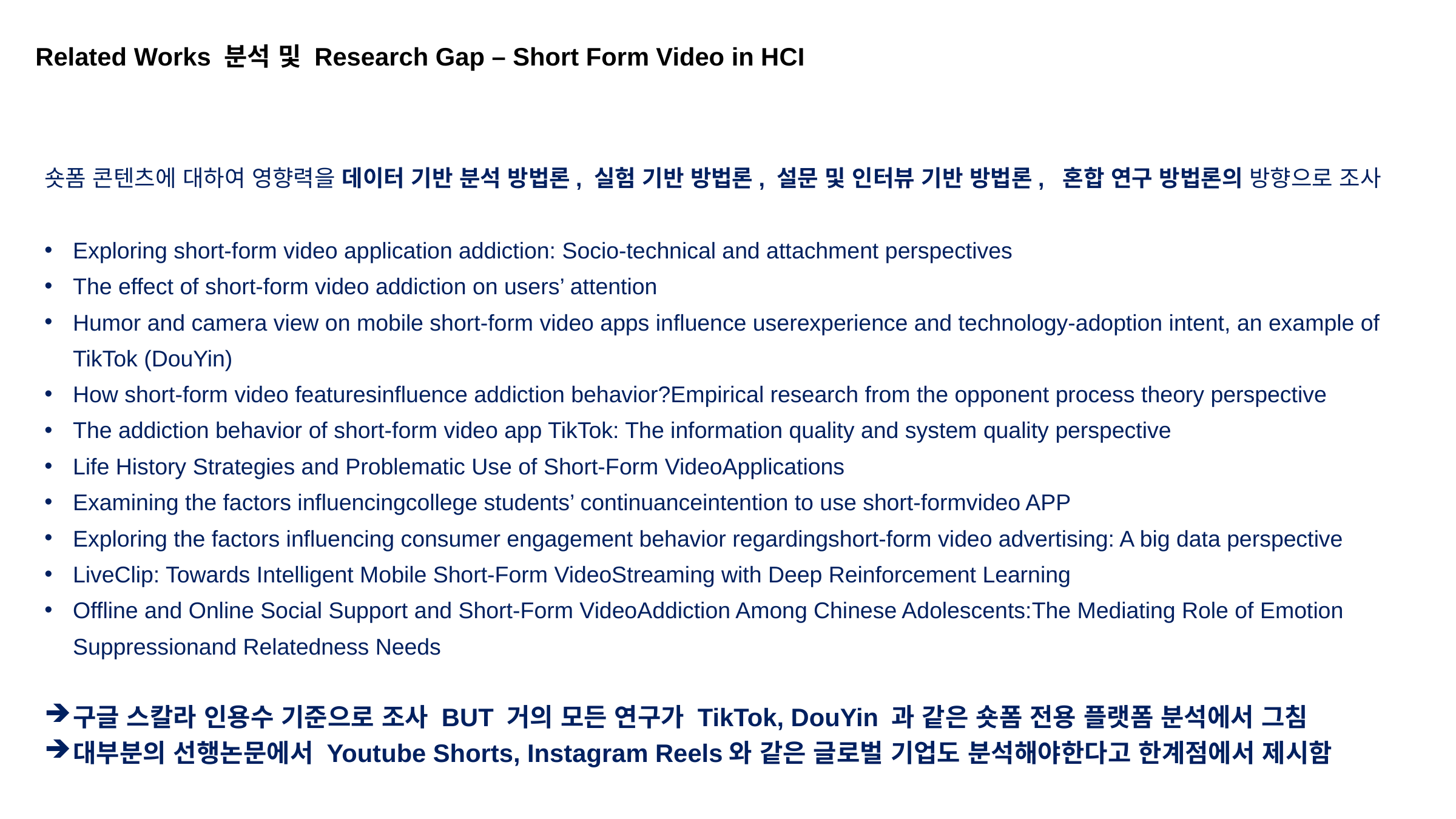

Related Works 분석 및 Research Gap – Short Form Video in HCI
숏폼 콘텐츠에 대하여 영향력을 데이터 기반 분석 방법론, 실험 기반 방법론, 설문 및 인터뷰 기반 방법론,  혼합 연구 방법론의 방향으로 조사

Exploring short-form video application addiction: Socio-technical and attachment perspectives
The effect of short-form video addiction on users’ attention
Humor and camera view on mobile short-form video apps influence userexperience and technology-adoption intent, an example of TikTok (DouYin)
How short-form video featuresinfluence addiction behavior?Empirical research from the opponent process theory perspective
The addiction behavior of short-form video app TikTok: The information quality and system quality perspective
Life History Strategies and Problematic Use of Short-Form VideoApplications
Examining the factors influencingcollege students’ continuanceintention to use short-formvideo APP
Exploring the factors influencing consumer engagement behavior regardingshort-form video advertising: A big data perspective
LiveClip: Towards Intelligent Mobile Short-Form VideoStreaming with Deep Reinforcement Learning
Offline and Online Social Support and Short-Form VideoAddiction Among Chinese Adolescents:The Mediating Role of Emotion Suppressionand Relatedness Needs

구글 스칼라 인용수 기준으로 조사 BUT 거의 모든 연구가 TikTok, DouYin 과 같은 숏폼 전용 플랫폼 분석에서 그침
대부분의 선행논문에서 Youtube Shorts, Instagram Reels와 같은 글로벌 기업도 분석해야한다고 한계점에서 제시함